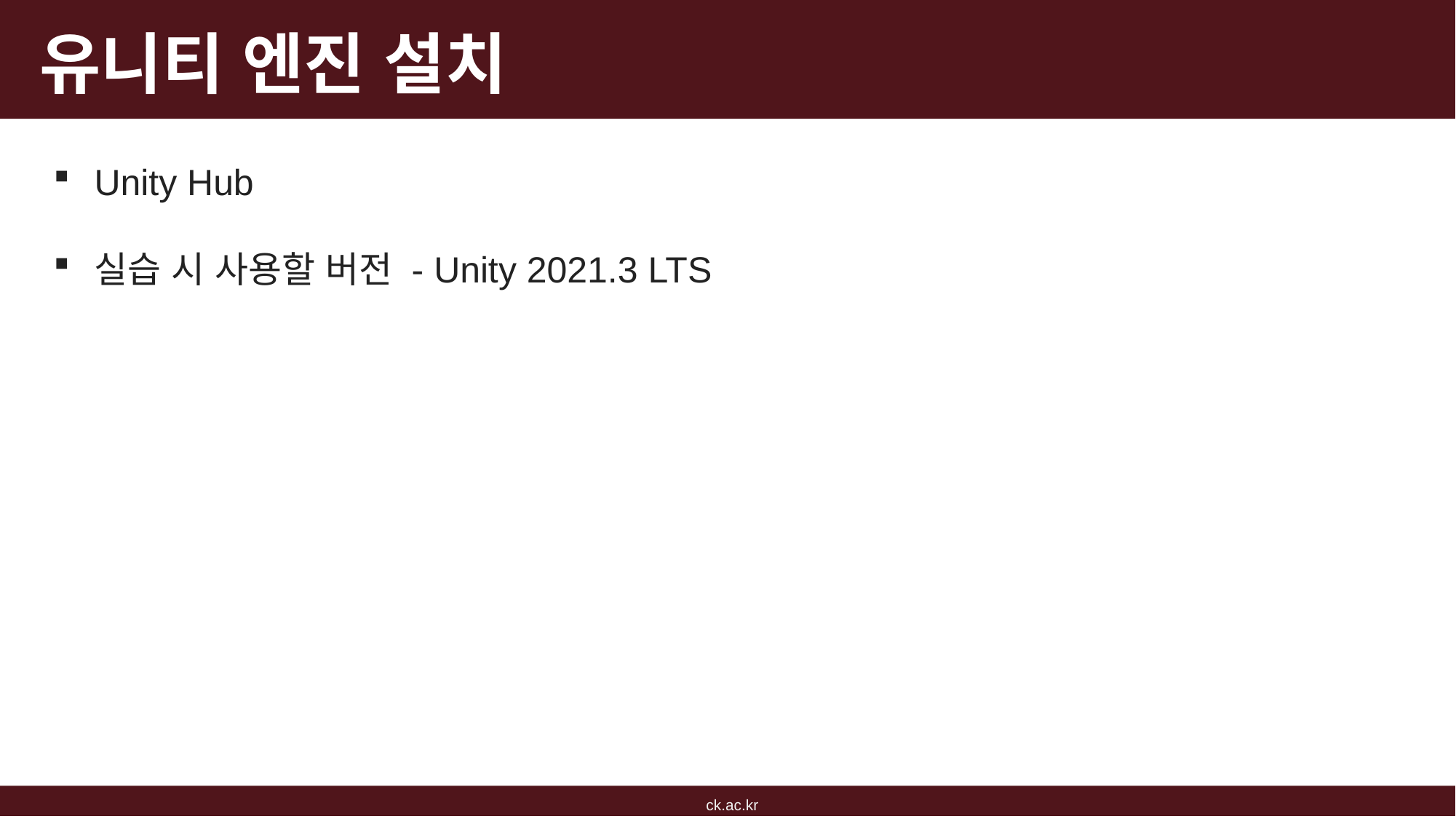

# 유니티 엔진 설치
Unity Hub

실습 시 사용할 버전 - Unity 2021.3 LTS
ck.ac.kr